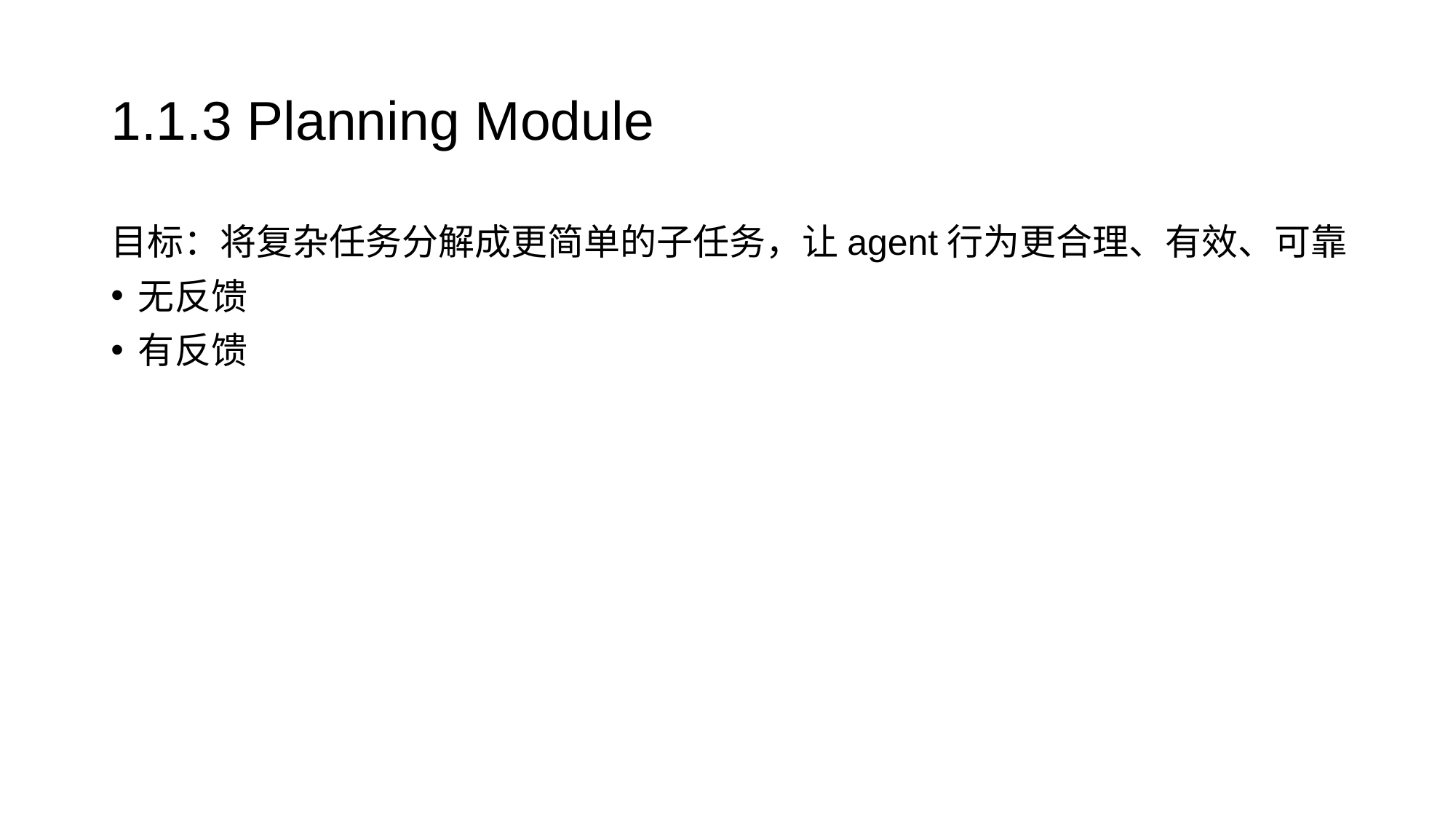

# 1.1.3 Planning Module
目标：将复杂任务分解成更简单的子任务，让agent行为更合理、有效、可靠
无反馈
有反馈